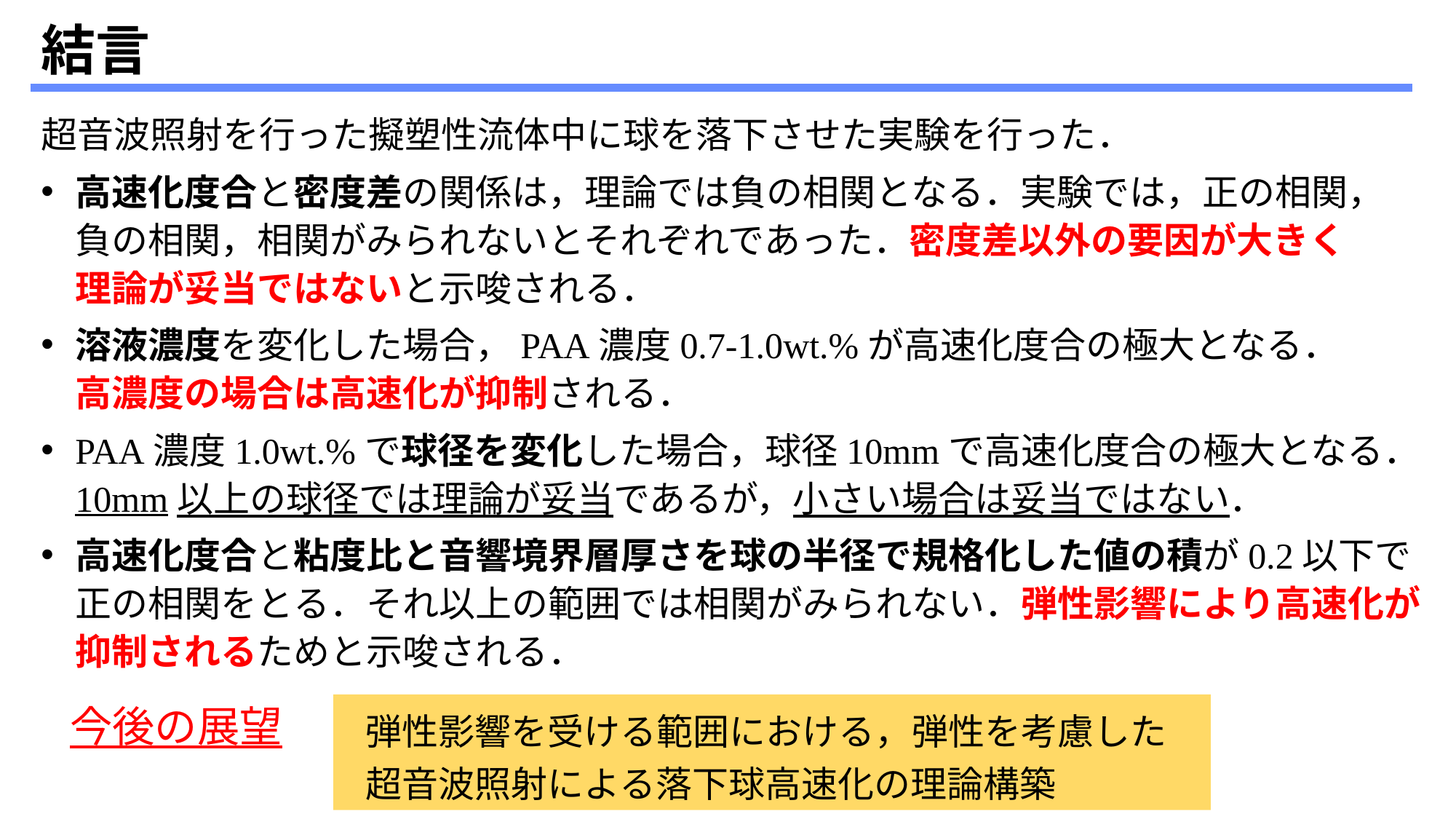

# 結言
超音波照射を行った擬塑性流体中に球を落下させた実験を行った．
高速化度合と密度差の関係は，理論では負の相関となる．実験では，正の相関，
負の相関，相関がみられないとそれぞれであった．密度差以外の要因が大きく
理論が妥当ではないと示唆される．
溶液濃度を変化した場合，PAA濃度0.7-1.0wt.%が高速化度合の極大となる．
高濃度の場合は高速化が抑制される．
PAA濃度1.0wt.%で球径を変化した場合，球径10mmで高速化度合の極大となる．10mm以上の球径では理論が妥当であるが，小さい場合は妥当ではない．
高速化度合と粘度比と音響境界層厚さを球の半径で規格化した値の積が0.2以下で正の相関をとる．それ以上の範囲では相関がみられない．弾性影響により高速化が抑制されるためと示唆される．

今後の展望
弾性影響を受ける範囲における，弾性を考慮した
超音波照射による落下球高速化の理論構築